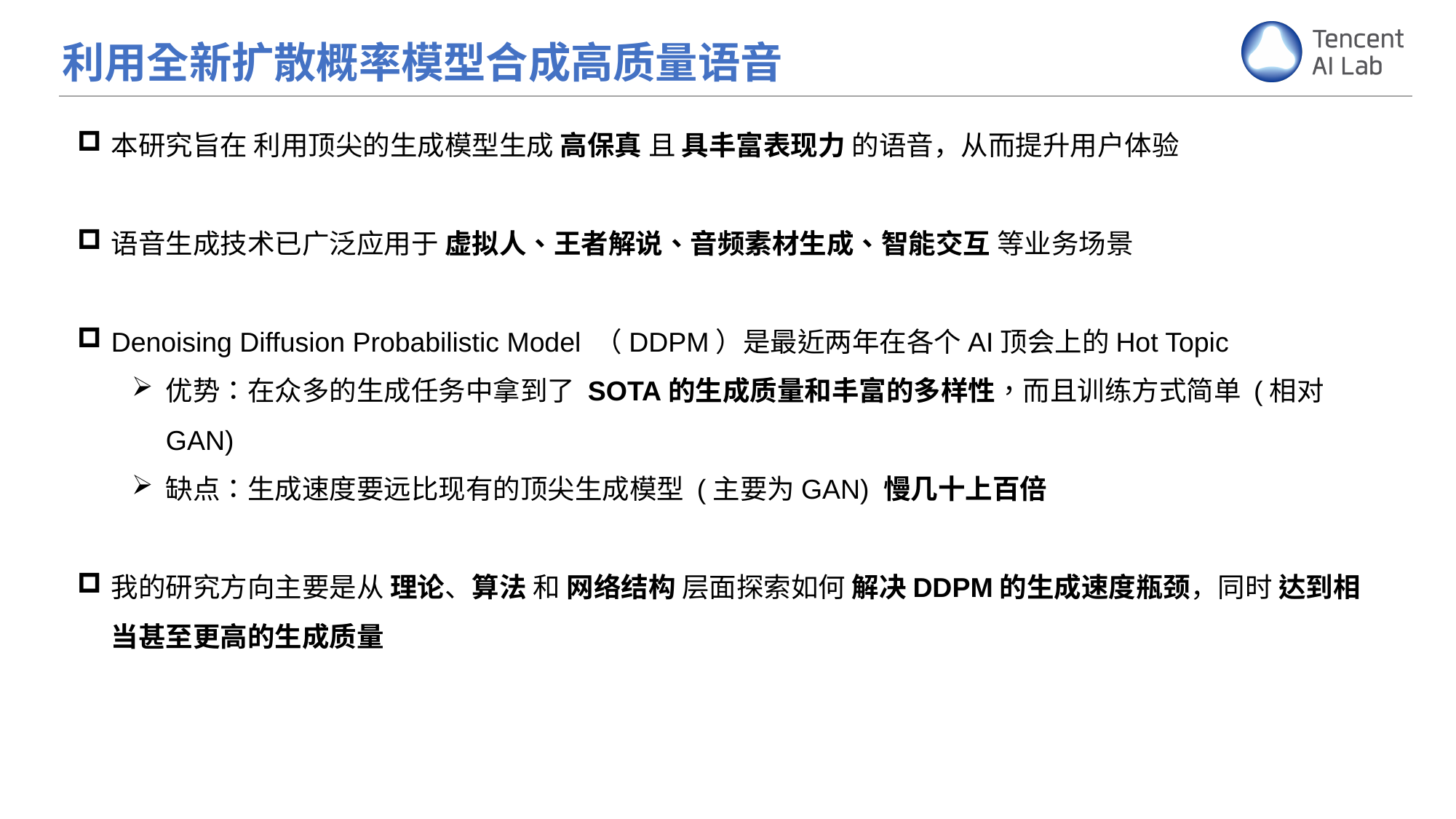

利用全新扩散概率模型合成高质量语音
本研究旨在 利用顶尖的生成模型生成 高保真 且 具丰富表现力 的语音，从而提升用户体验

语音生成技术已广泛应用于 虚拟人、王者解说、音频素材生成、智能交互 等业务场景

Denoising Diffusion Probabilistic Model （DDPM）是最近两年在各个AI顶会上的Hot Topic
优势：在众多的生成任务中拿到了 SOTA的生成质量和丰富的多样性，而且训练方式简单 (相对GAN)
缺点：生成速度要远比现有的顶尖生成模型 (主要为GAN) 慢几十上百倍

我的研究方向主要是从 理论、算法 和 网络结构 层面探索如何 解决DDPM的生成速度瓶颈，同时 达到相当甚至更高的生成质量